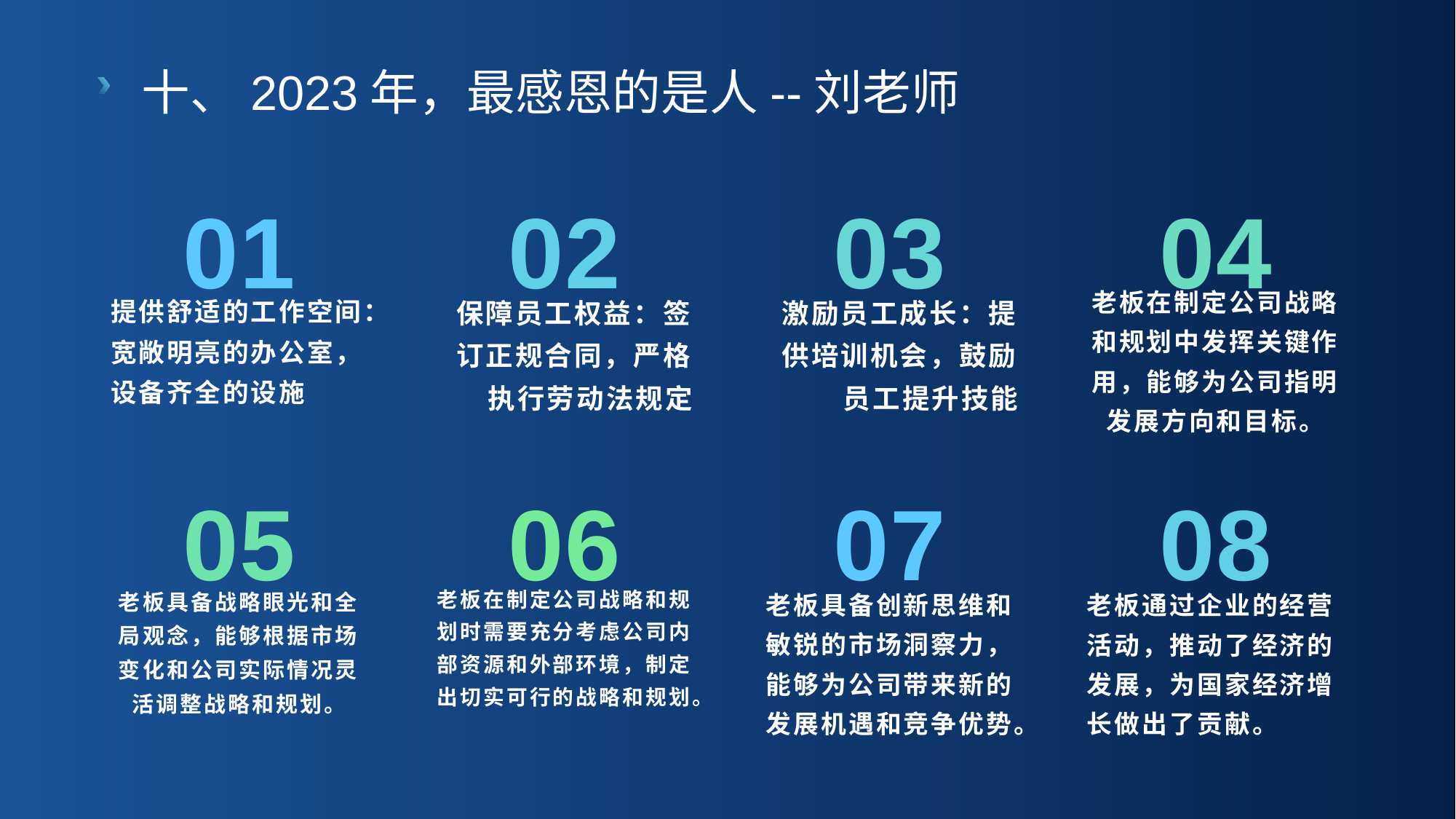

十、2023年，最感恩的是人--刘老师
01
02
03
04
老板在制定公司战略和规划中发挥关键作用，能够为公司指明发展方向和目标。
提供舒适的工作空间：宽敞明亮的办公室，设备齐全的设施
保障员工权益：签订正规合同，严格执行劳动法规定
激励员工成长：提供培训机会，鼓励员工提升技能
05
06
07
08
老板在制定公司战略和规划时需要充分考虑公司内部资源和外部环境，制定出切实可行的战略和规划。
老板具备战略眼光和全局观念，能够根据市场变化和公司实际情况灵活调整战略和规划。
老板具备创新思维和敏锐的市场洞察力，能够为公司带来新的发展机遇和竞争优势。
老板通过企业的经营活动，推动了经济的发展，为国家经济增长做出了贡献。